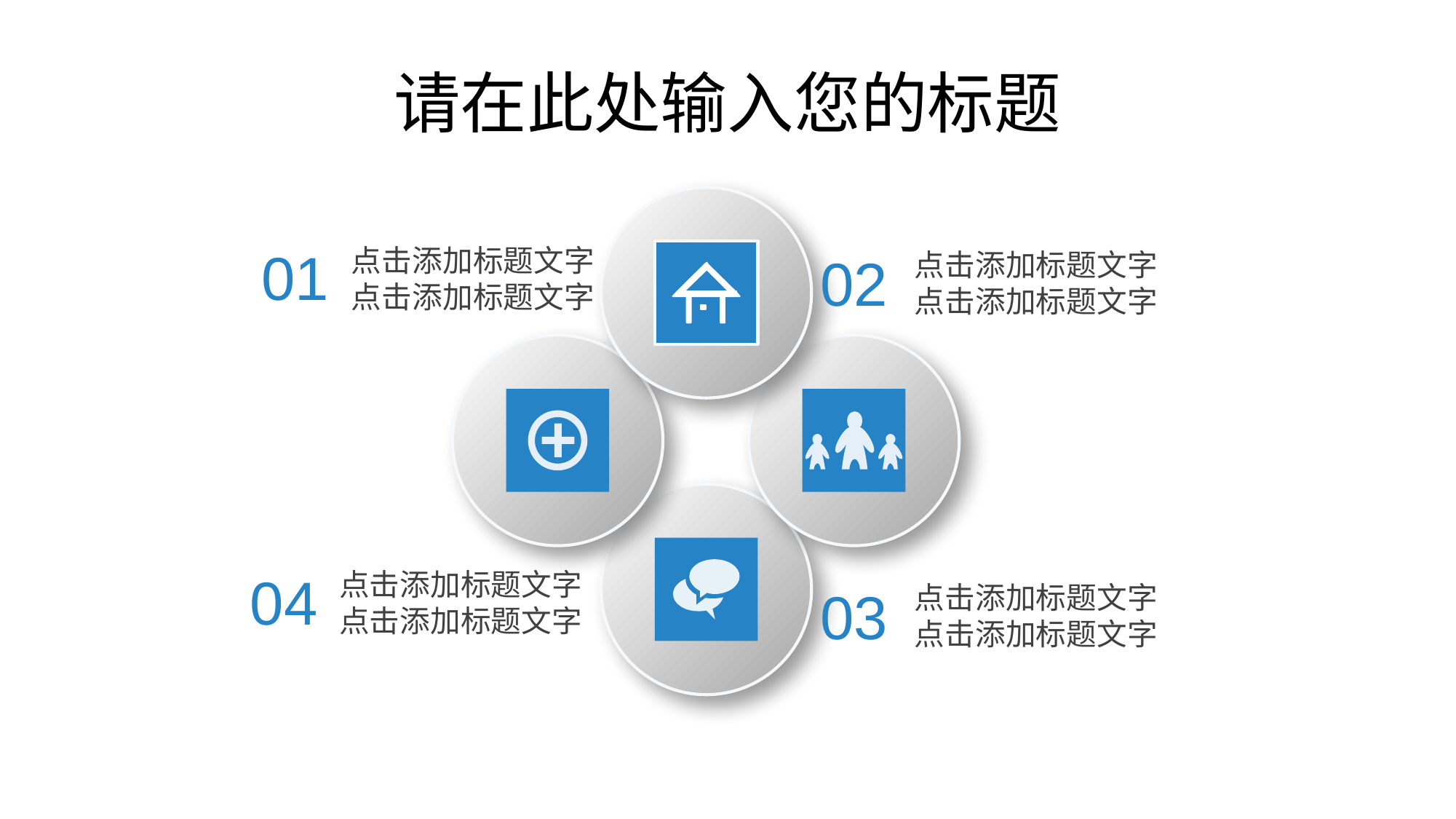

# 请在此处输入您的标题

01
点击添加标题文字
点击添加标题文字
02
点击添加标题文字
点击添加标题文字

04
点击添加标题文字
点击添加标题文字
03
点击添加标题文字
点击添加标题文字